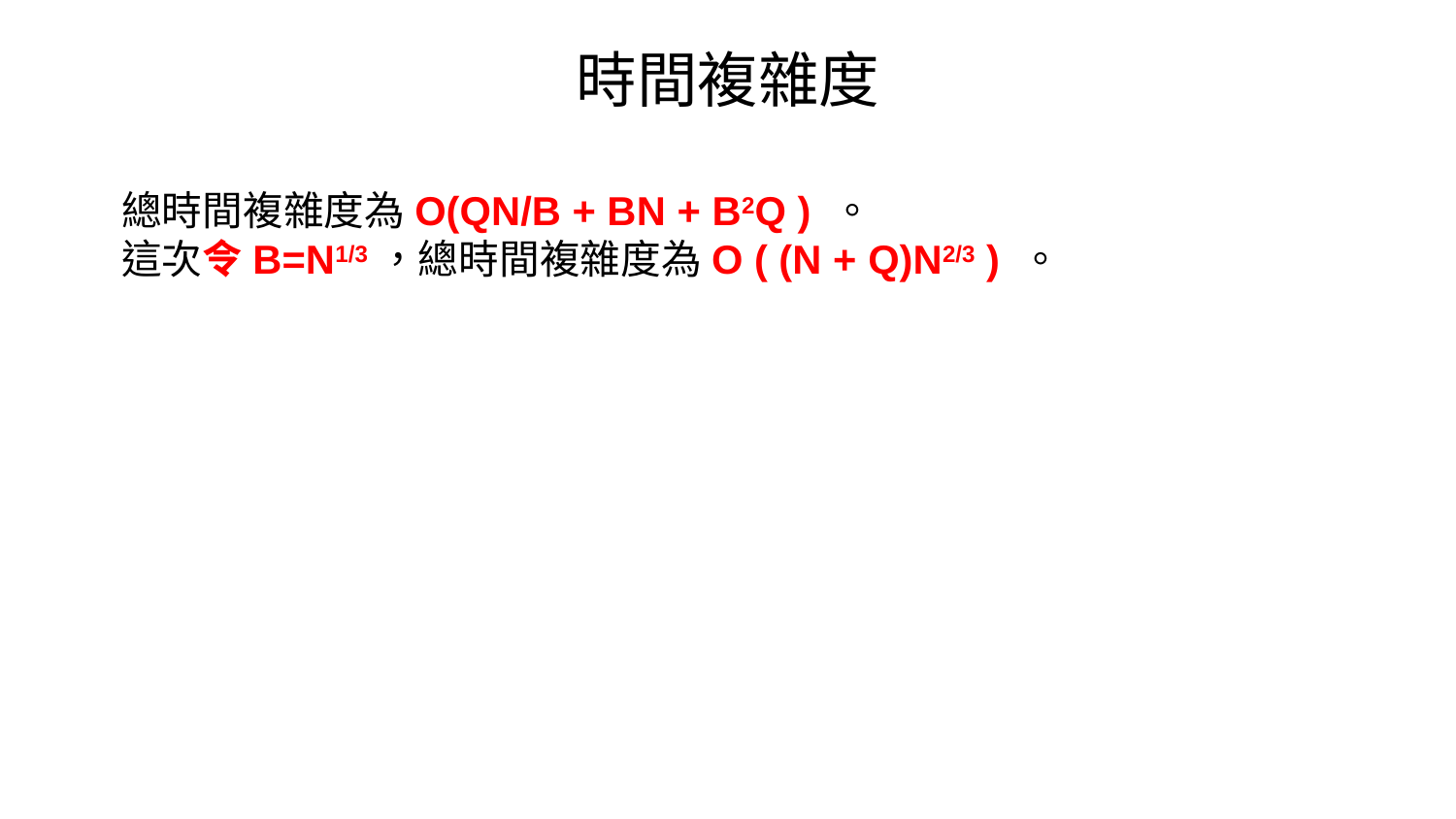

時間複雜度
總時間複雜度為O(QN/B + BN + B2Q ) 。
這次令B=N1/3，總時間複雜度為O ( (N + Q)N2/3 ) 。